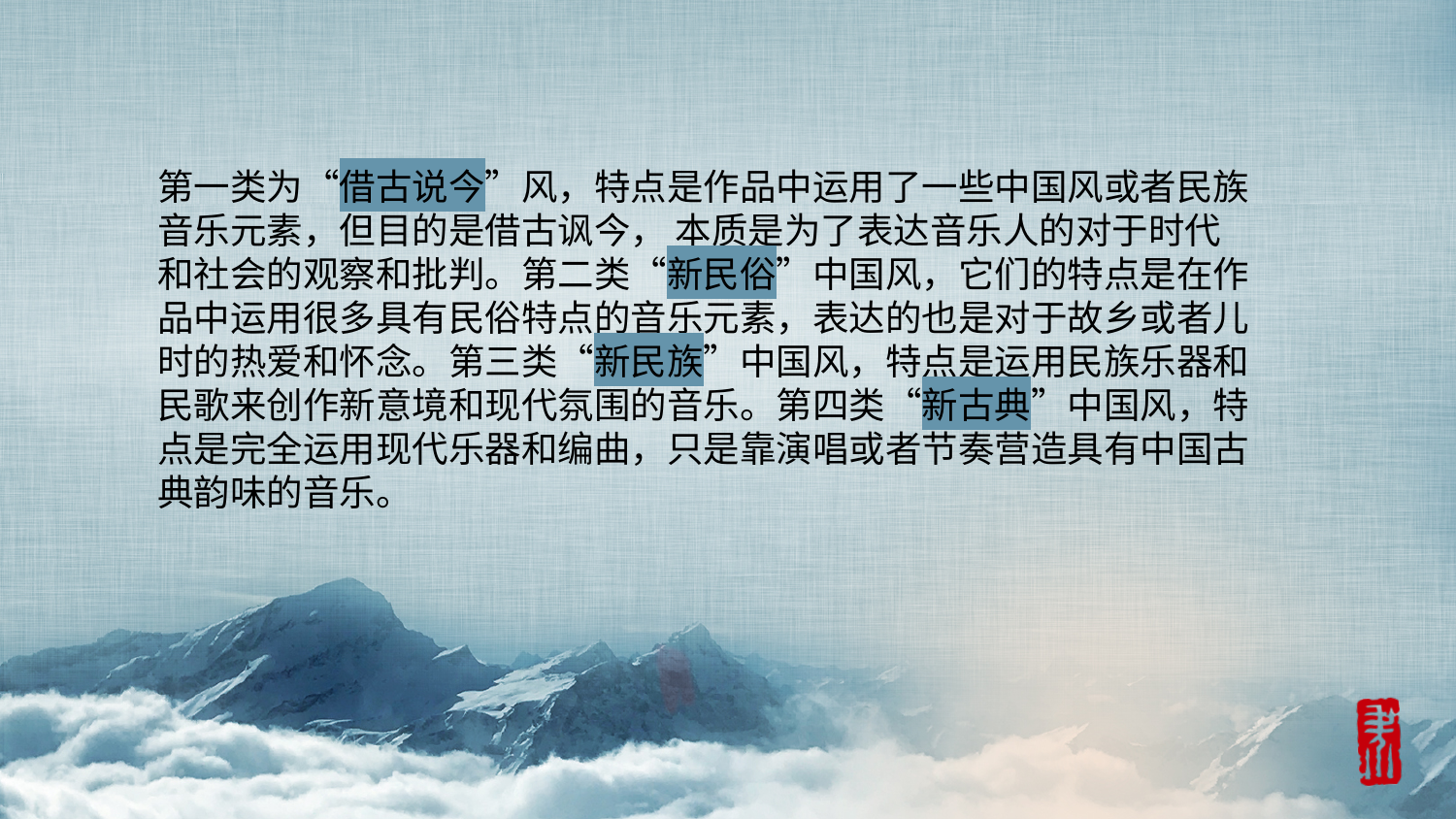

第一类为“借古说今”风，特点是作品中运用了一些中国风或者民族音乐元素，但目的是借古讽今， 本质是为了表达音乐人的对于时代和社会的观察和批判。第二类“新民俗”中国风，它们的特点是在作品中运用很多具有民俗特点的音乐元素，表达的也是对于故乡或者儿时的热爱和怀念。第三类“新民族”中国风，特点是运用民族乐器和民歌来创作新意境和现代氛围的音乐。第四类“新古典”中国风，特点是完全运用现代乐器和编曲，只是靠演唱或者节奏营造具有中国古典韵味的音乐。